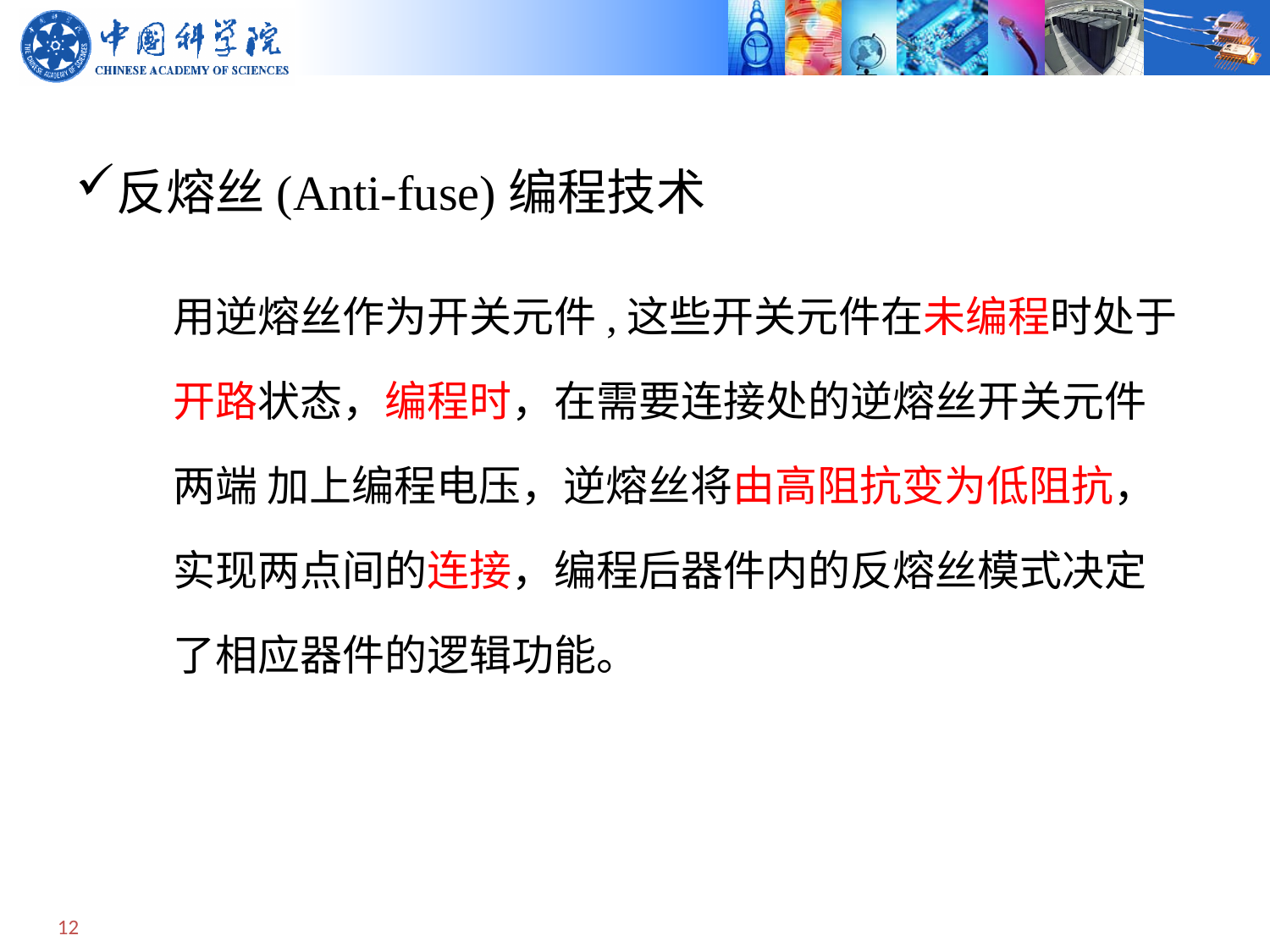

反熔丝(Anti-fuse)编程技术

        用逆熔丝作为开关元件,这些开关元件在未编程时处于
        开路状态，编程时，在需要连接处的逆熔丝开关元件
        两端 加上编程电压，逆熔丝将由高阻抗变为低阻抗，
        实现两点间的连接，编程后器件内的反熔丝模式决定
        了相应器件的逻辑功能。